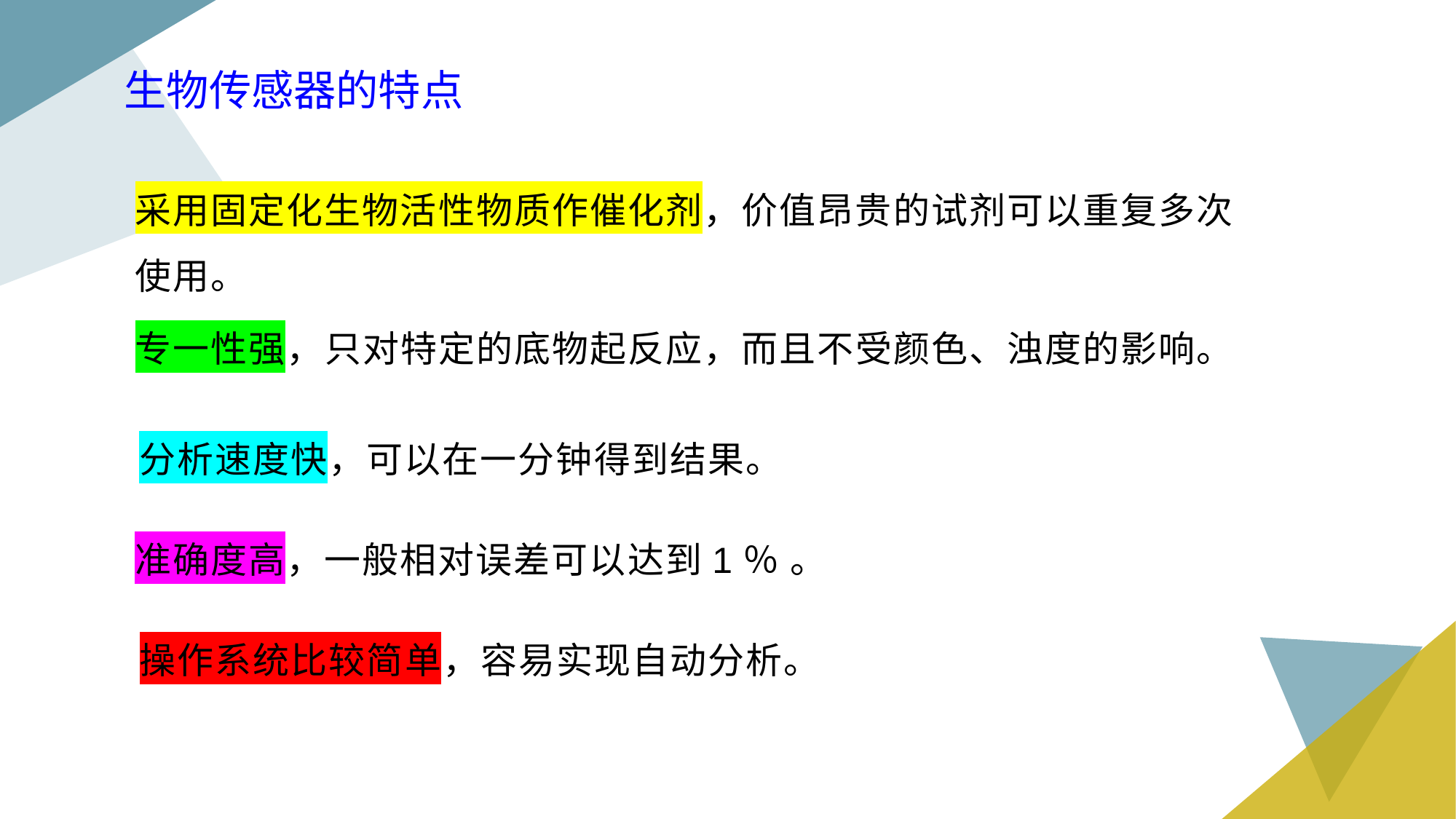

生物传感器的特点
采用固定化生物活性物质作催化剂，价值昂贵的试剂可以重复多次使用。
专一性强，只对特定的底物起反应，而且不受颜色、浊度的影响。
分析速度快，可以在一分钟得到结果。
准确度高，一般相对误差可以达到1％ 。
操作系统比较简单，容易实现自动分析。